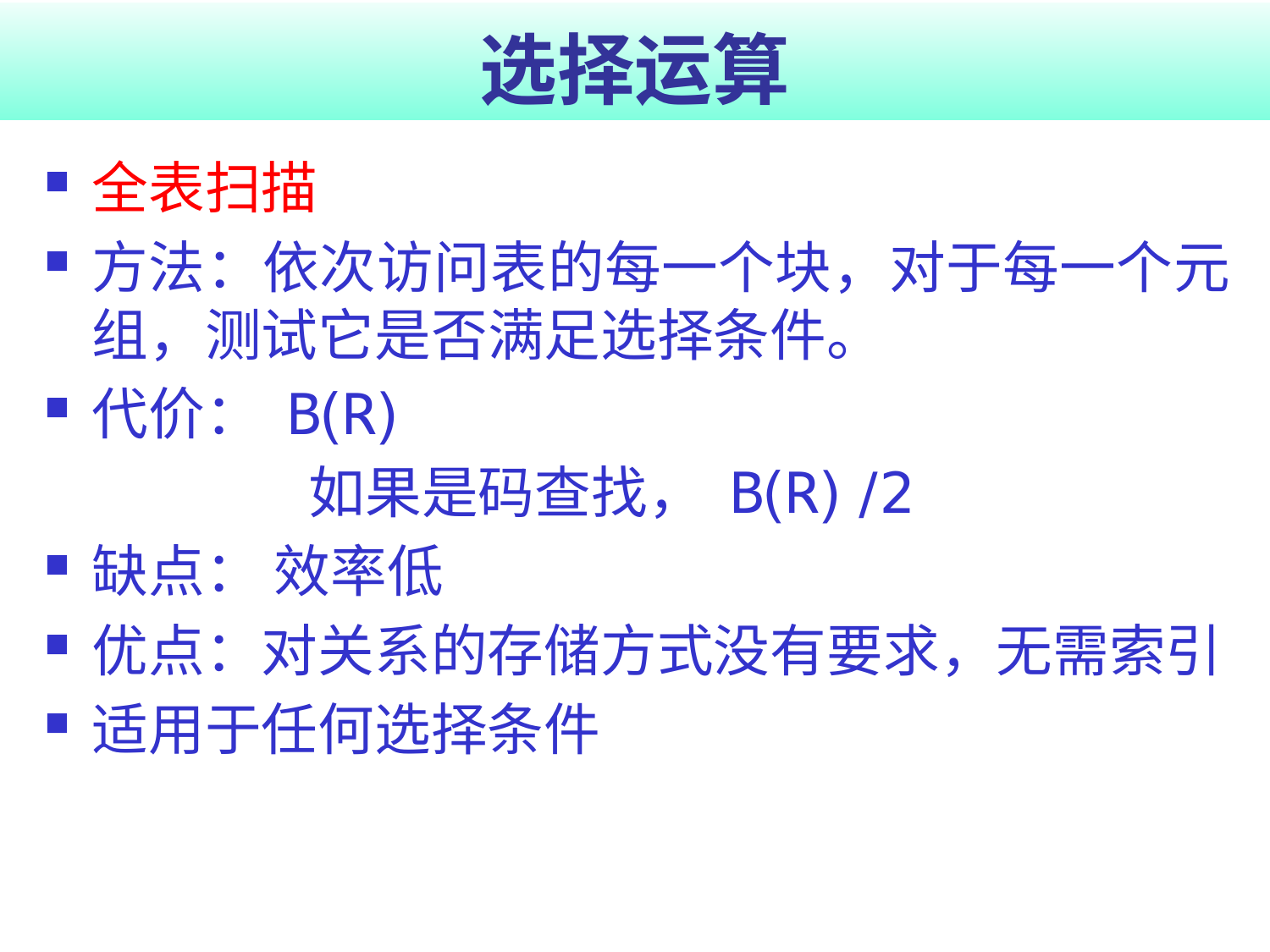

# 选择运算
全表扫描
方法：依次访问表的每一个块，对于每一个元组，测试它是否满足选择条件。
代价： B(R)
		      如果是码查找， B(R) /2
缺点： 效率低
优点：对关系的存储方式没有要求，无需索引
适用于任何选择条件